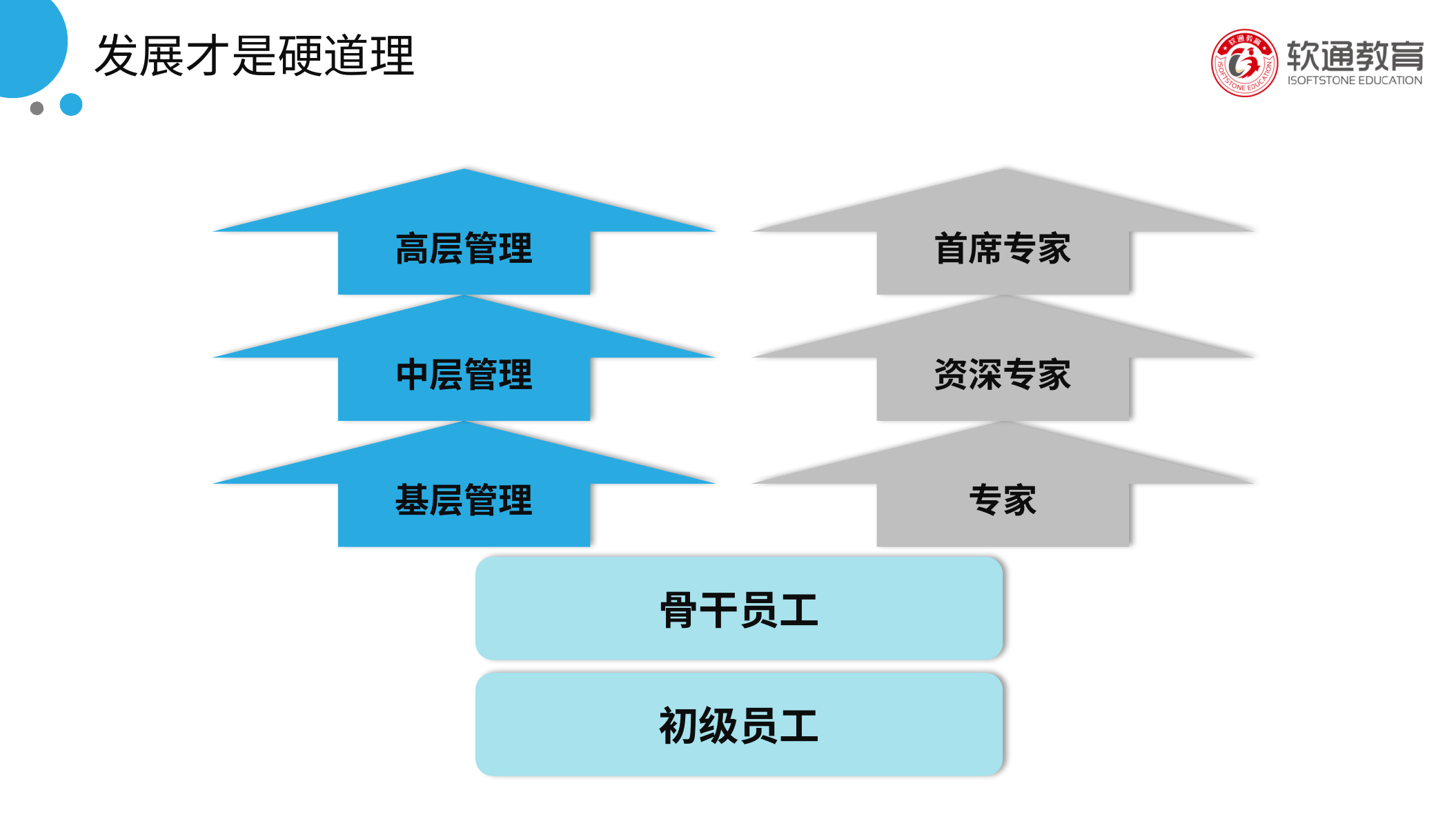

发展才是硬道理
高层管理
首席专家
中层管理
资深专家
基层管理
专家
骨干员工
初级员工